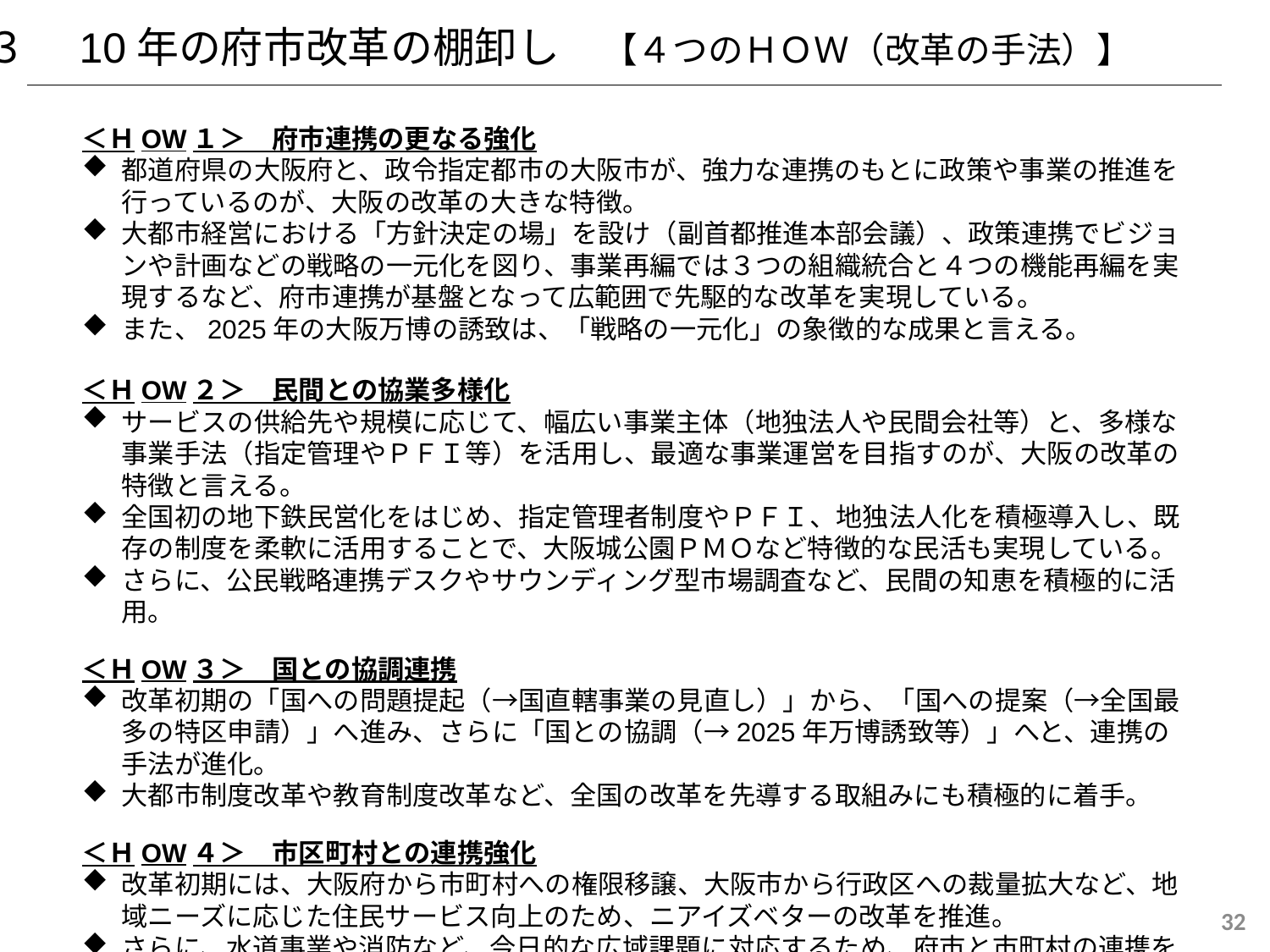

３　10年の府市改革の棚卸し　【４つのＨＯＷ（改革の手法）】
＜ＨOW１＞　府市連携の更なる強化
都道府県の大阪府と、政令指定都市の大阪市が、強力な連携のもとに政策や事業の推進を行っているのが、大阪の改革の大きな特徴。
大都市経営における「方針決定の場」を設け（副首都推進本部会議）、政策連携でビジョンや計画などの戦略の一元化を図り、事業再編では３つの組織統合と４つの機能再編を実現するなど、府市連携が基盤となって広範囲で先駆的な改革を実現している。
また、2025年の大阪万博の誘致は、「戦略の一元化」の象徴的な成果と言える。

＜ＨOW２＞　民間との協業多様化
サービスの供給先や規模に応じて、幅広い事業主体（地独法人や民間会社等）と、多様な事業手法（指定管理やＰＦＩ等）を活用し、最適な事業運営を目指すのが、大阪の改革の特徴と言える。
全国初の地下鉄民営化をはじめ、指定管理者制度やＰＦＩ、地独法人化を積極導入し、既存の制度を柔軟に活用することで、大阪城公園ＰＭＯなど特徴的な民活も実現している。
さらに、公民戦略連携デスクやサウンディング型市場調査など、民間の知恵を積極的に活用。

＜ＨOW３＞　国との協調連携
改革初期の「国への問題提起（→国直轄事業の見直し）」から、「国への提案（→全国最多の特区申請）」へ進み、さらに「国との協調（→2025年万博誘致等）」へと、連携の手法が進化。
大都市制度改革や教育制度改革など、全国の改革を先導する取組みにも積極的に着手。

＜ＨOW４＞　市区町村との連携強化
改革初期には、大阪府から市町村への権限移譲、大阪市から行政区への裁量拡大など、地域ニーズに応じた住民サービス向上のため、ニアイズベターの改革を推進。
さらに、水道事業や消防など、今日的な広域課題に対応するため、府市と市町村の連携をこれまで以上に強化し、将来も持続可能な広域的公共サービスのあり方についての検討に着手。
32